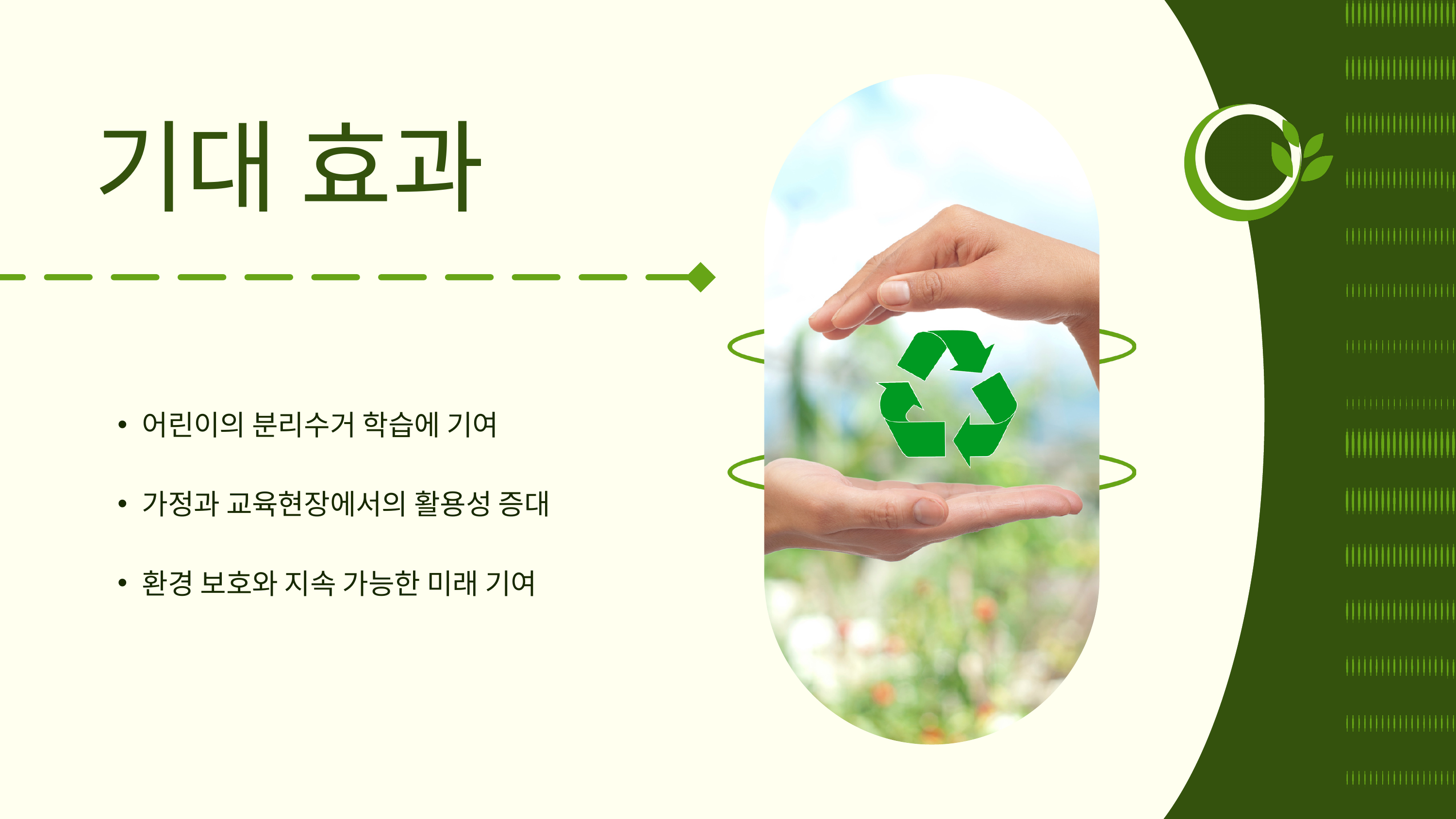

기대 효과

어린이의 분리수거 학습에 기여

가정과 교육현장에서의 활용성 증대

환경 보호와 지속 가능한 미래 기여